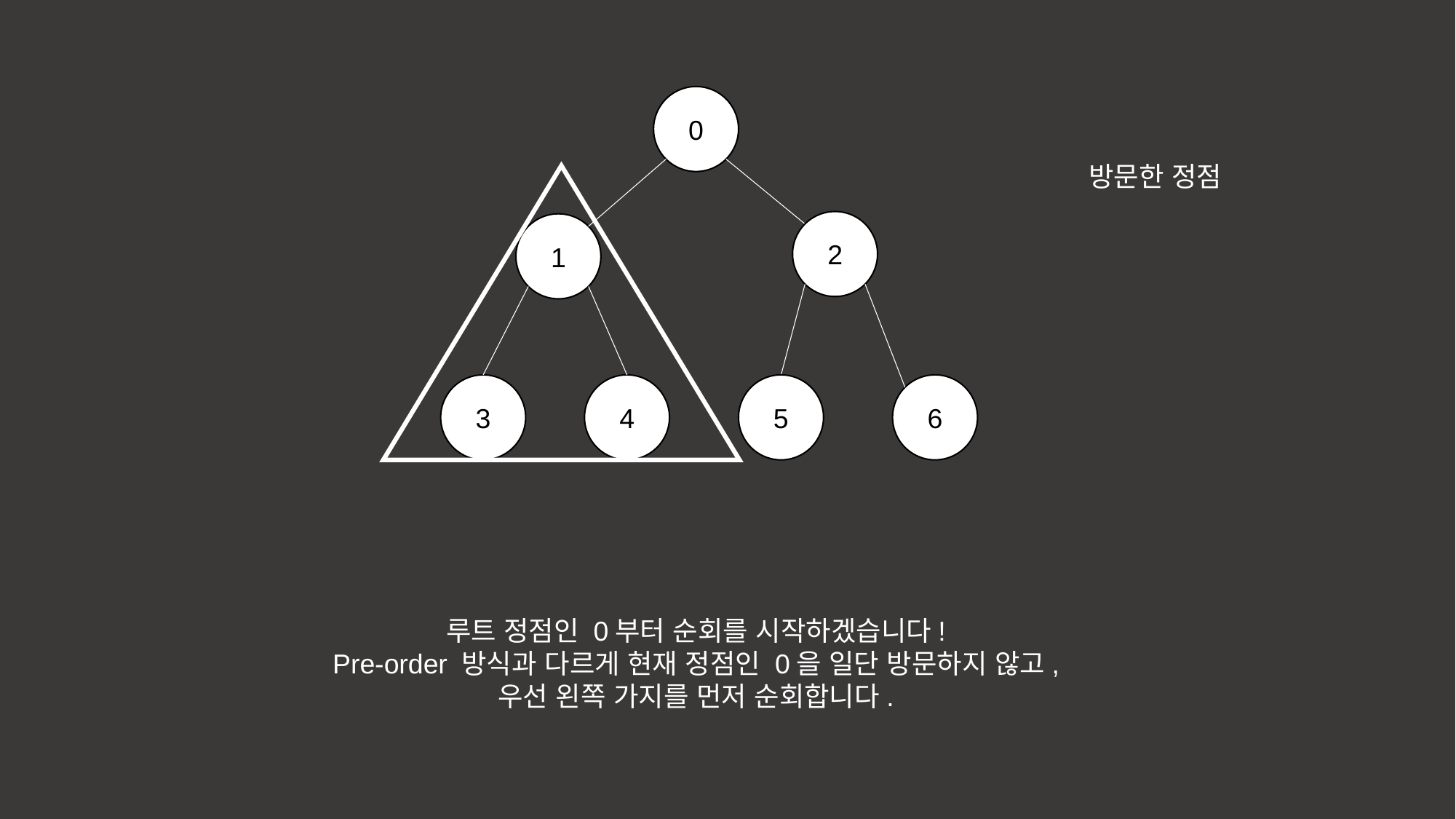

0
방문한 정점

2
1
3
4
5
6
루트 정점인 0부터 순회를 시작하겠습니다!
Pre-order 방식과 다르게 현재 정점인 0을 일단 방문하지 않고,
우선 왼쪽 가지를 먼저 순회합니다.